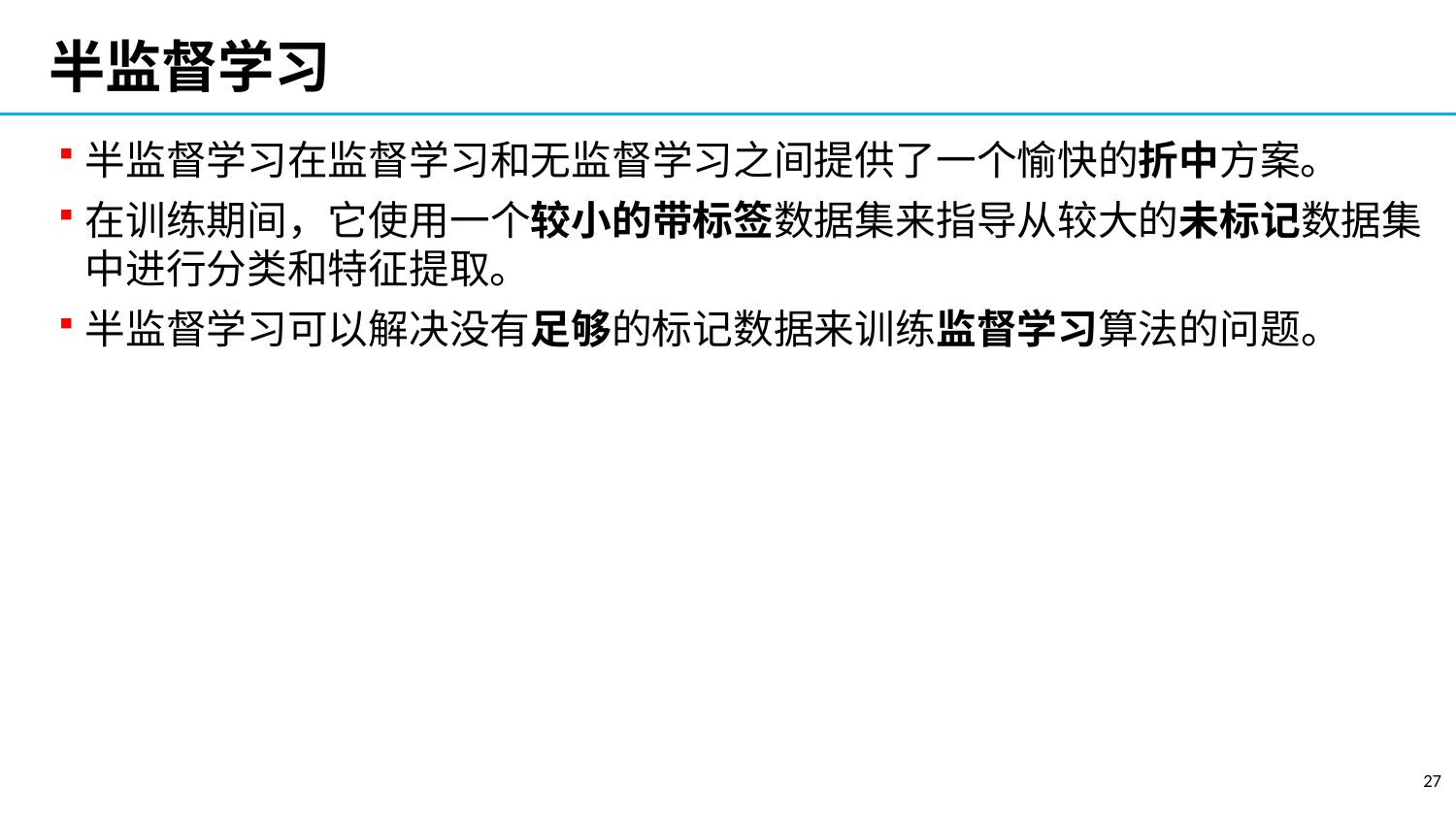

# 半监督学习

半监督学习在监督学习和无监督学习之间提供了一个愉快的折中方案。
在训练期间，它使用一个较小的带标签数据集来指导从较大的未标记数据集中进行分类和特征提取。
半监督学习可以解决没有足够的标记数据来训练监督学习算法的问题。
27